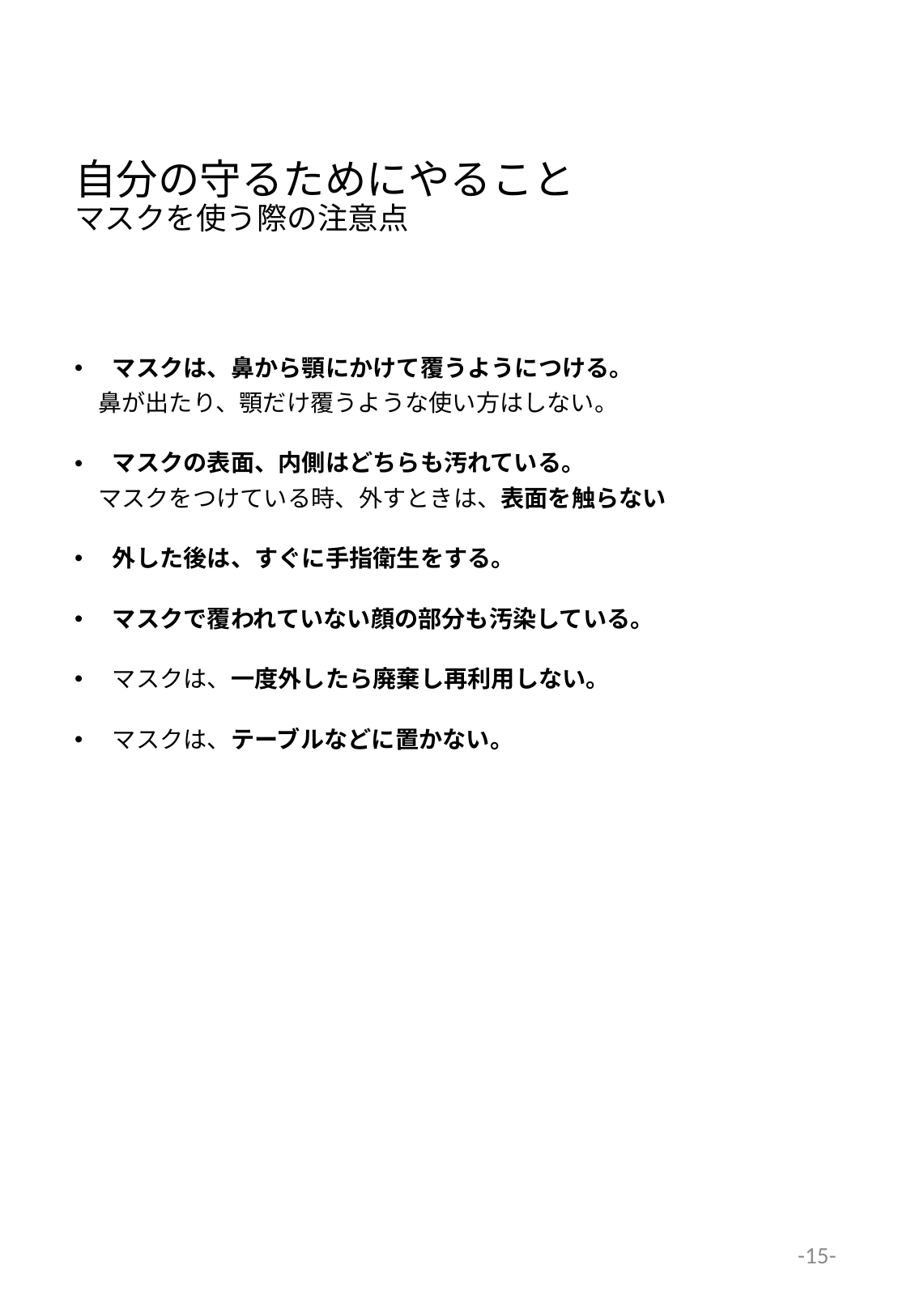

# 自分の守るためにやること マスクを使う際の注意点
マスクは、鼻から顎にかけて覆うようにつける。
　鼻が出たり、顎だけ覆うような使い方はしない。
マスクの表面、内側はどちらも汚れている。
　マスクをつけている時、外すときは、表面を触らない
外した後は、すぐに手指衛生をする。
マスクで覆われていない顔の部分も汚染している。
マスクは、一度外したら廃棄し再利用しない。
マスクは、テーブルなどに置かない。

-15-